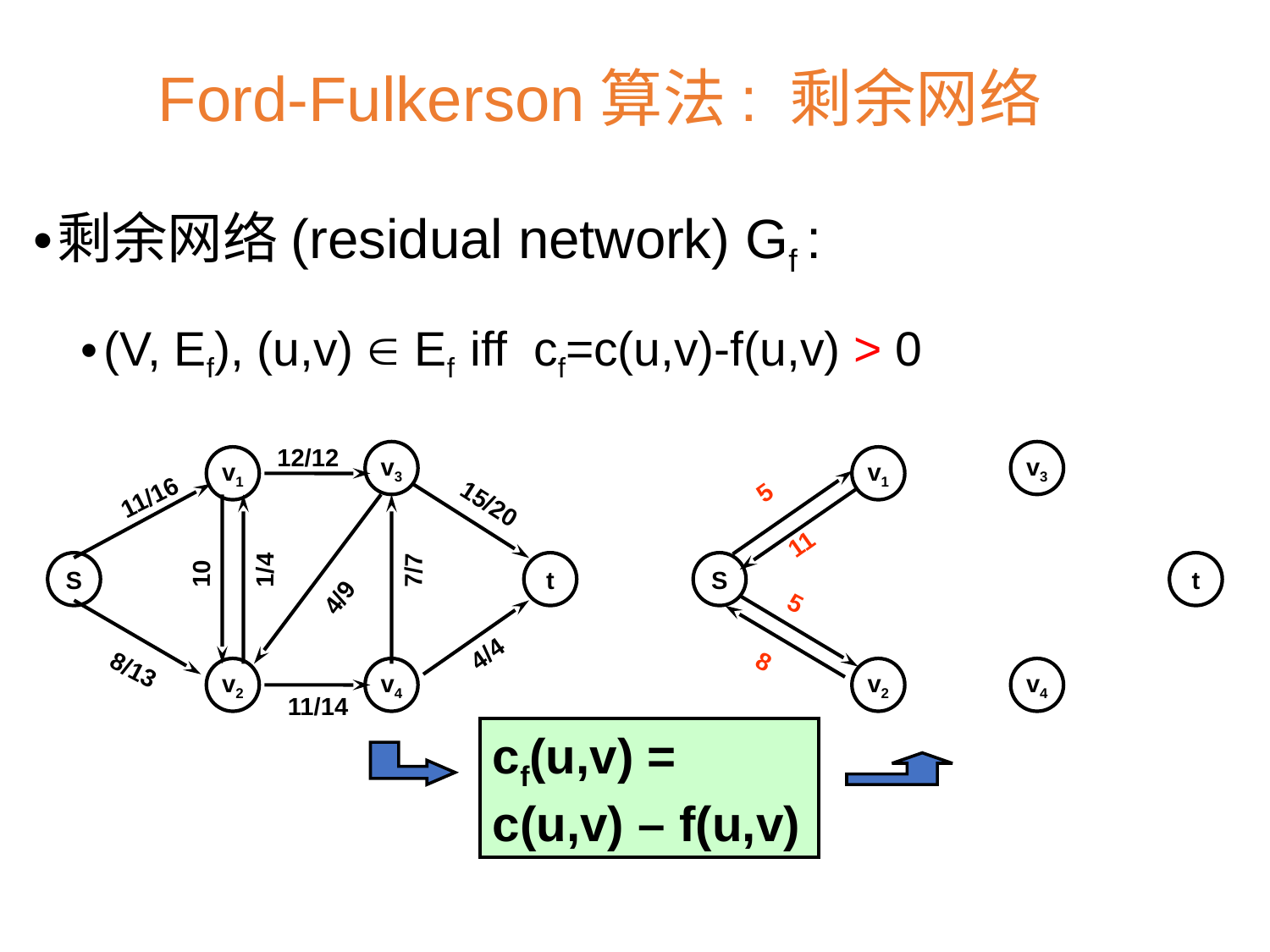

Ford-Fulkerson算法: 剩余网络
剩余网络(residual network) Gf :
(V, Ef), (u,v) ∈ Ef  iff  cf=c(u,v)-f(u,v) > 0
12/12
v3
v3
v1
v1
5

11
11/16

15/20

1/4
10
7/7
S
t
S
t
4/9

5

8

4/4
8/13
v2
v4
v2
v4

11/14
cf(u,v) = c(u,v) – f(u,v)